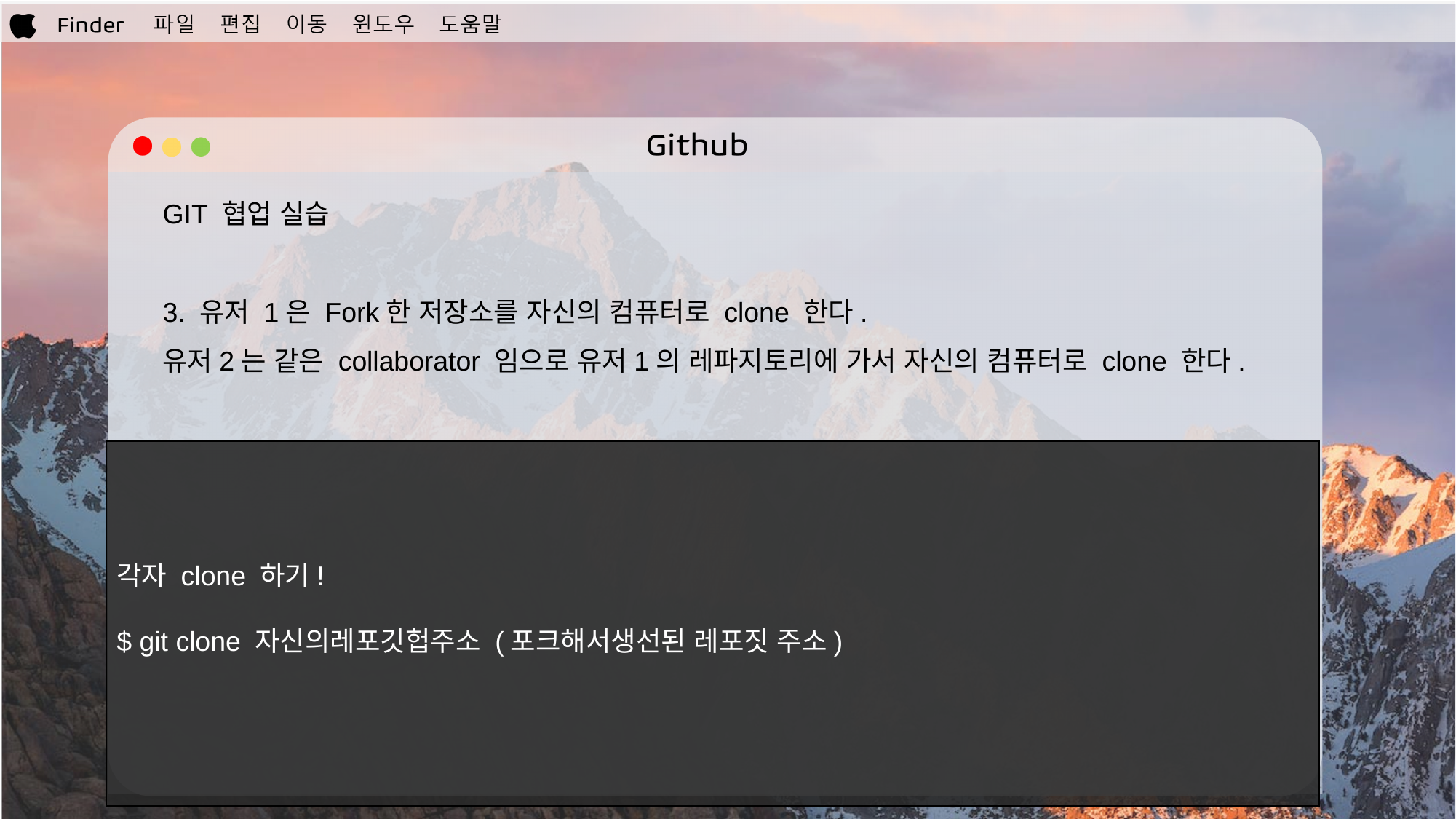

GIT 협업 실습

3. 유저 1은 Fork한 저장소를 자신의 컴퓨터로 clone 한다.
유저2는 같은 collaborator 임으로 유저1의 레파지토리에 가서 자신의 컴퓨터로 clone 한다.

각자 clone 하기!

$ git clone 자신의레포깃헙주소 (포크해서생선된 레포짓 주소)